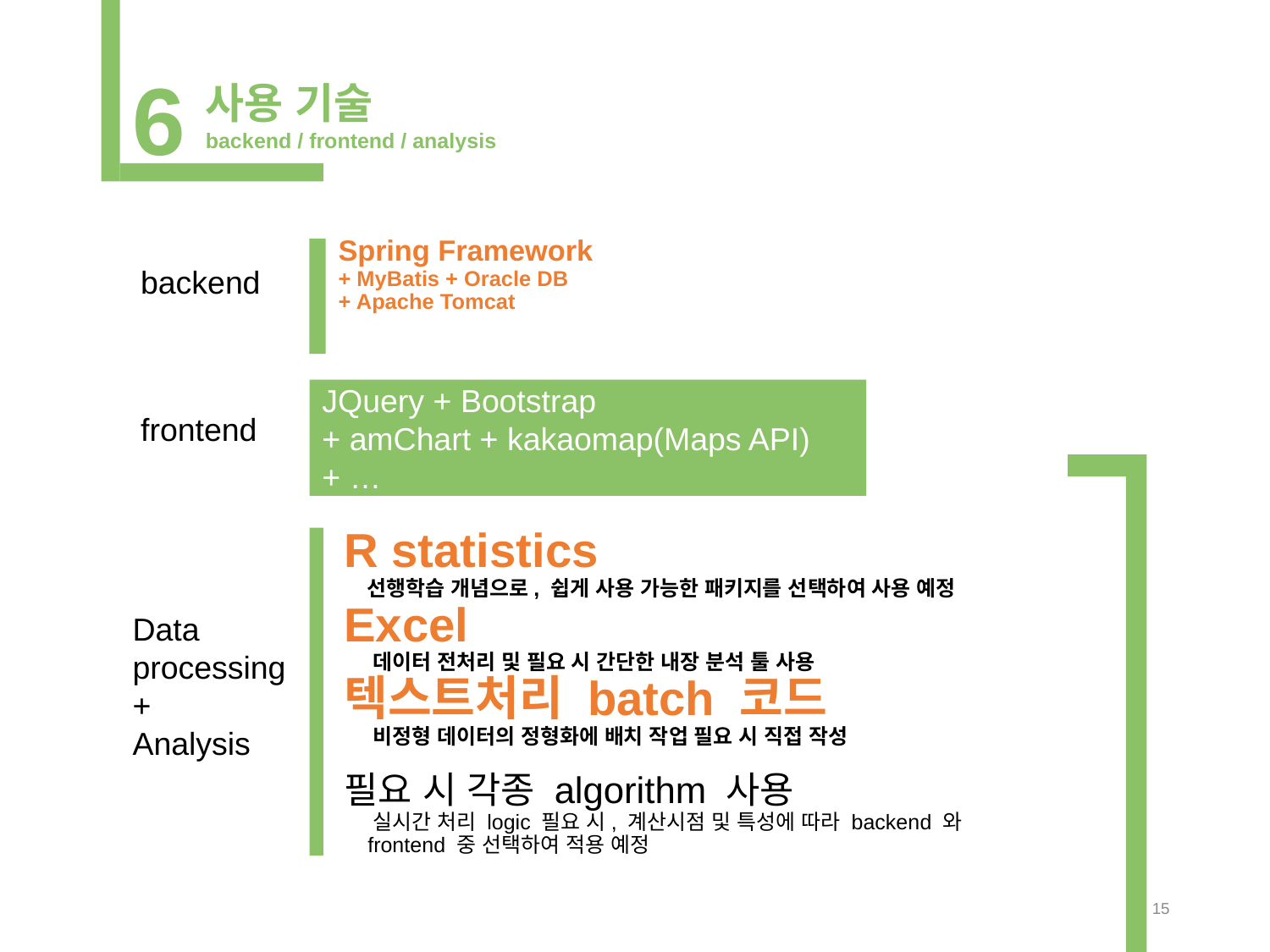

6
사용 기술
backend / frontend / analysis

# Spring Framework + MyBatis + Oracle DB + Apache Tomcat

backend
JQuery + Bootstrap
+ amChart + kakaomap(Maps API)
+ …
frontend

R statistics
   선행학습 개념으로, 쉽게 사용 가능한 패키지를 선택하여 사용 예정
Excel
    데이터 전처리 및 필요 시 간단한 내장 분석 툴 사용
텍스트처리 batch 코드
    비정형 데이터의 정형화에 배치 작업 필요 시 직접 작성
필요 시 각종 algorithm 사용
    실시간 처리 logic 필요 시, 계산시점 및 특성에 따라 backend 와
    frontend 중 선택하여 적용 예정

Data
processing
+
Analysis
15